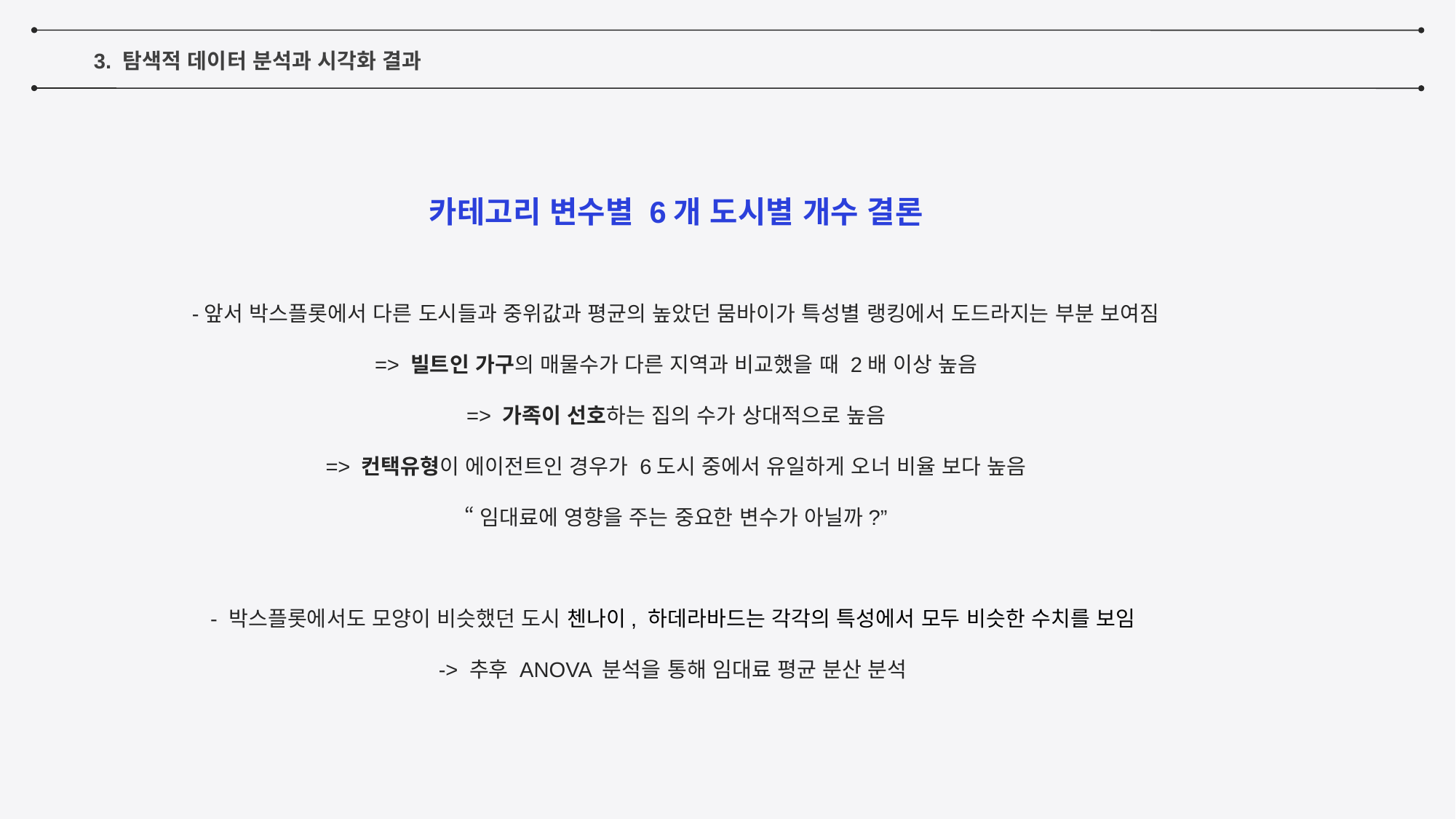

3. 탐색적 데이터 분석과 시각화 결과
카테고리 변수별 6개 도시별 개수 결론
-앞서 박스플롯에서 다른 도시들과 중위값과 평균의 높았던 뭄바이가 특성별 랭킹에서 도드라지는 부분 보여짐
=> 빌트인 가구의 매물수가 다른 지역과 비교했을 때 2배 이상 높음
=> 가족이 선호하는 집의 수가 상대적으로 높음
=> 컨택유형이 에이전트인 경우가 6도시 중에서 유일하게 오너 비율 보다 높음
“임대료에 영향을 주는 중요한 변수가 아닐까?”

- 박스플롯에서도 모양이 비슷했던 도시 첸나이, 하데라바드는 각각의 특성에서 모두 비슷한 수치를 보임
-> 추후 ANOVA 분석을 통해 임대료 평균 분산 분석